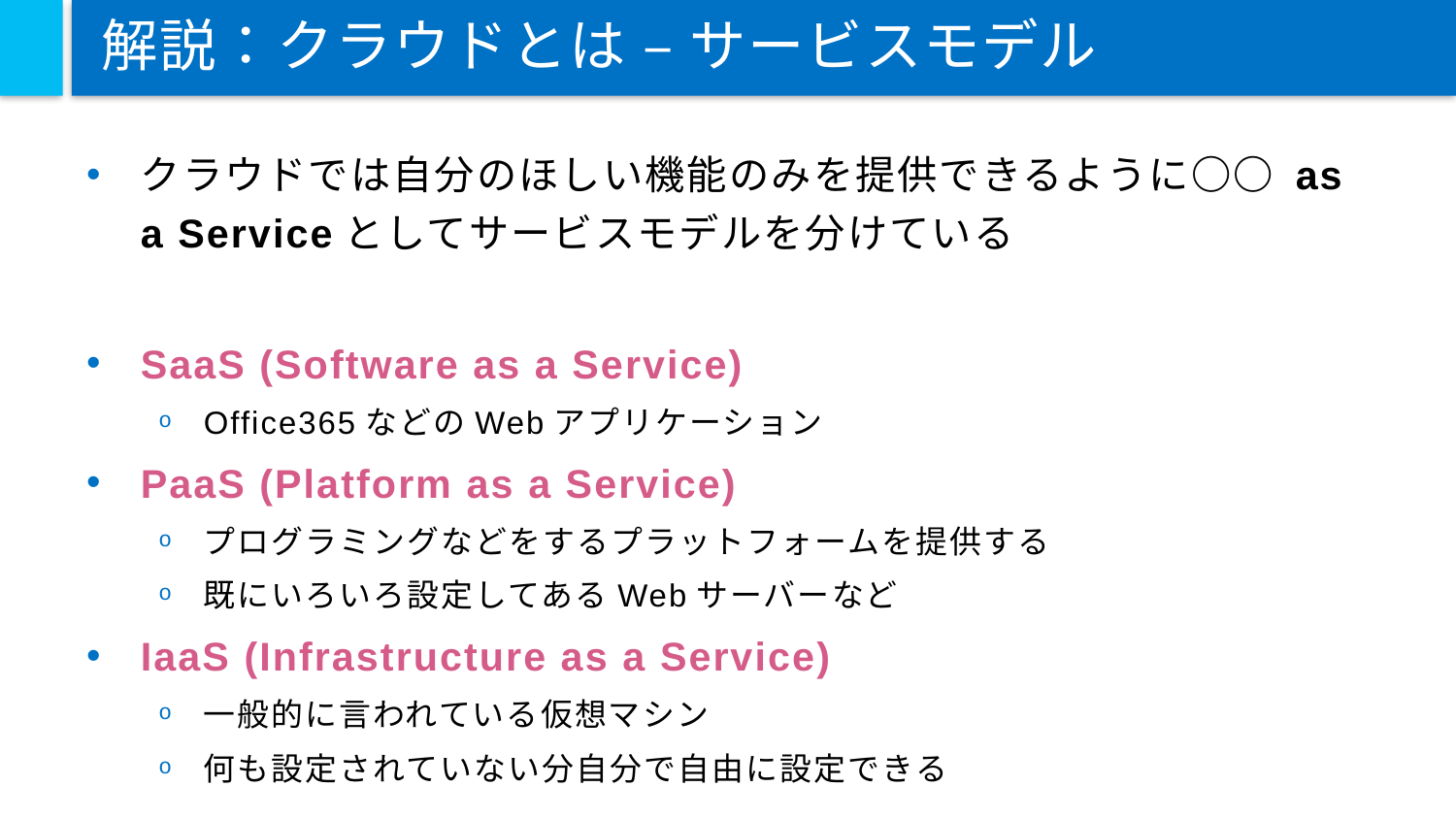

# 解説：クラウドとは – サービスモデル
クラウドでは自分のほしい機能のみを提供できるように○○ as a Serviceとしてサービスモデルを分けている

SaaS (Software as a Service)
Office365などのWebアプリケーション
PaaS (Platform as a Service)
プログラミングなどをするプラットフォームを提供する
既にいろいろ設定してあるWebサーバーなど
IaaS (Infrastructure as a Service)
一般的に言われている仮想マシン
何も設定されていない分自分で自由に設定できる